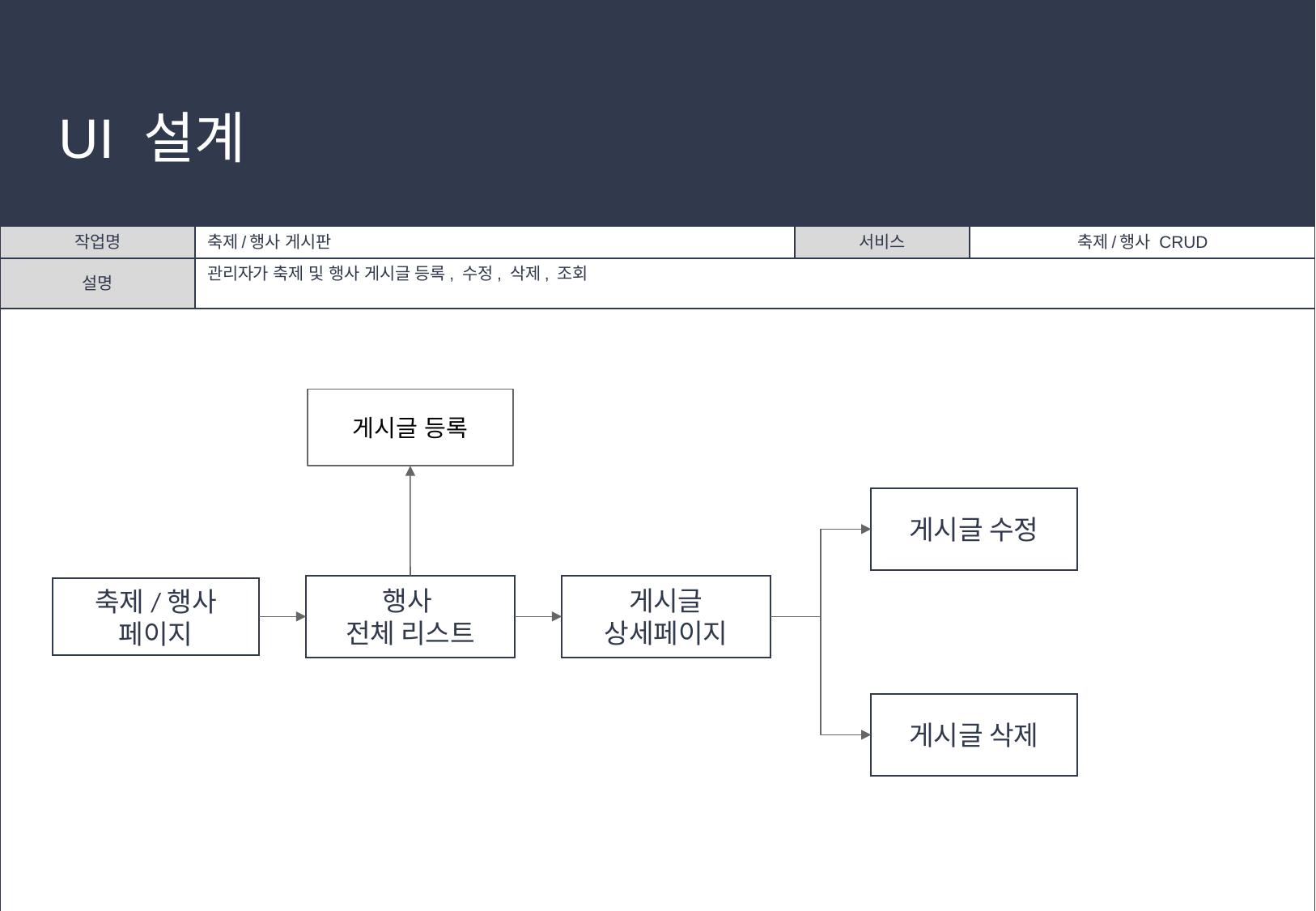

# UI 설계
| 작업명 | 축제/행사 게시판 | 서비스 | 축제/행사 CRUD |
| --- | --- | --- | --- |
| 설명 | 관리자가 축제 및 행사 게시글 등록, 수정, 삭제, 조회 |  |  |
|  |  |  |  |
게시글 등록
게시글 수정
행사
전체 리스트
게시글 상세페이지
축제/행사
페이지
게시글 삭제